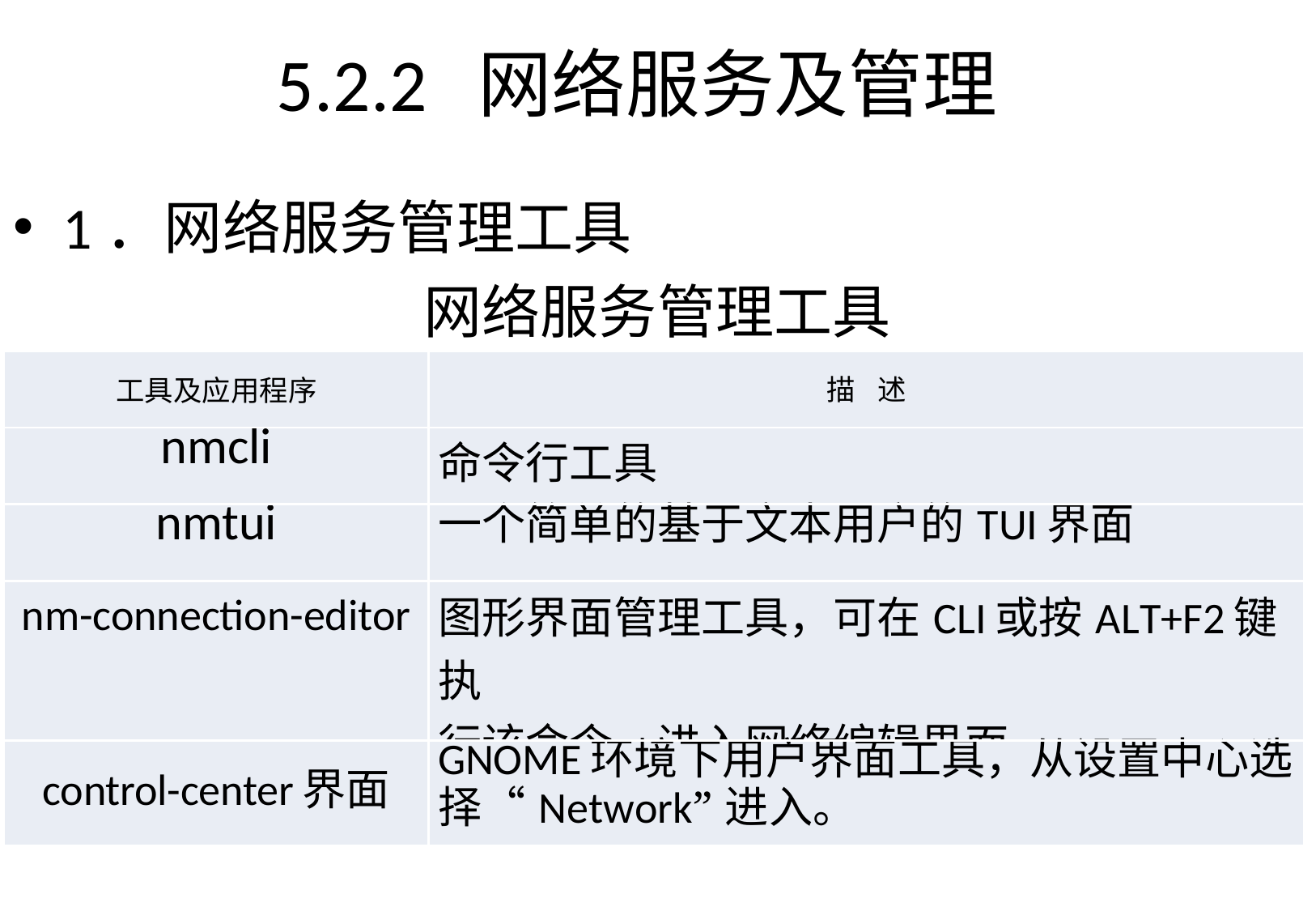

# 5.2.2	网络服务及管理
1．网络服务管理工具
网络服务管理工具
| 工具及应用程序 | 描 述 |
| --- | --- |
| nmcli | 命令行工具 |
| nmtui | 一个简单的基于文本用户的TUI界面 |
| nm-connection-editor | 图形界面管理工具，可在CLI或按ALT+F2键执 行该命令，进入网络编辑界面。 |
| control-center界面 | GNOME环境下用户界面工具，从设置中心选 择“Network”进入。 |